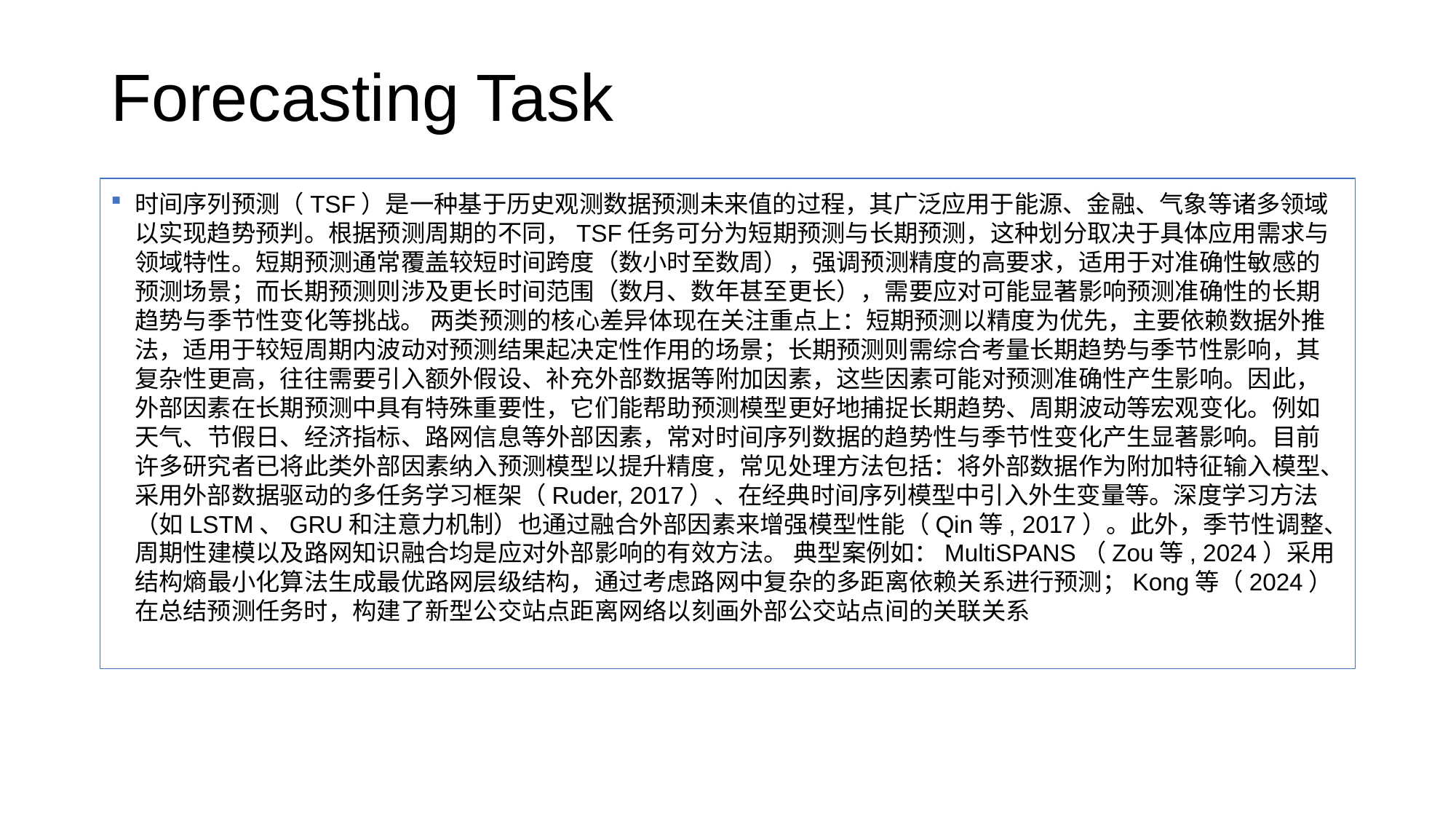

# Forecasting Task
时间序列预测（TSF）是一种基于历史观测数据预测未来值的过程，其广泛应用于能源、金融、气象等诸多领域以实现趋势预判。根据预测周期的不同，TSF任务可分为短期预测与长期预测，这种划分取决于具体应用需求与领域特性。短期预测通常覆盖较短时间跨度（数小时至数周），强调预测精度的高要求，适用于对准确性敏感的预测场景；而长期预测则涉及更长时间范围（数月、数年甚至更长），需要应对可能显著影响预测准确性的长期趋势与季节性变化等挑战。 两类预测的核心差异体现在关注重点上：短期预测以精度为优先，主要依赖数据外推法，适用于较短周期内波动对预测结果起决定性作用的场景；长期预测则需综合考量长期趋势与季节性影响，其复杂性更高，往往需要引入额外假设、补充外部数据等附加因素，这些因素可能对预测准确性产生影响。因此，外部因素在长期预测中具有特殊重要性，它们能帮助预测模型更好地捕捉长期趋势、周期波动等宏观变化。例如天气、节假日、经济指标、路网信息等外部因素，常对时间序列数据的趋势性与季节性变化产生显著影响。目前许多研究者已将此类外部因素纳入预测模型以提升精度，常见处理方法包括：将外部数据作为附加特征输入模型、采用外部数据驱动的多任务学习框架（Ruder, 2017）、在经典时间序列模型中引入外生变量等。深度学习方法（如LSTM、GRU和注意力机制）也通过融合外部因素来增强模型性能（Qin等, 2017）。此外，季节性调整、周期性建模以及路网知识融合均是应对外部影响的有效方法。 典型案例如：MultiSPANS（Zou等, 2024）采用结构熵最小化算法生成最优路网层级结构，通过考虑路网中复杂的多距离依赖关系进行预测；Kong等（2024）在总结预测任务时，构建了新型公交站点距离网络以刻画外部公交站点间的关联关系